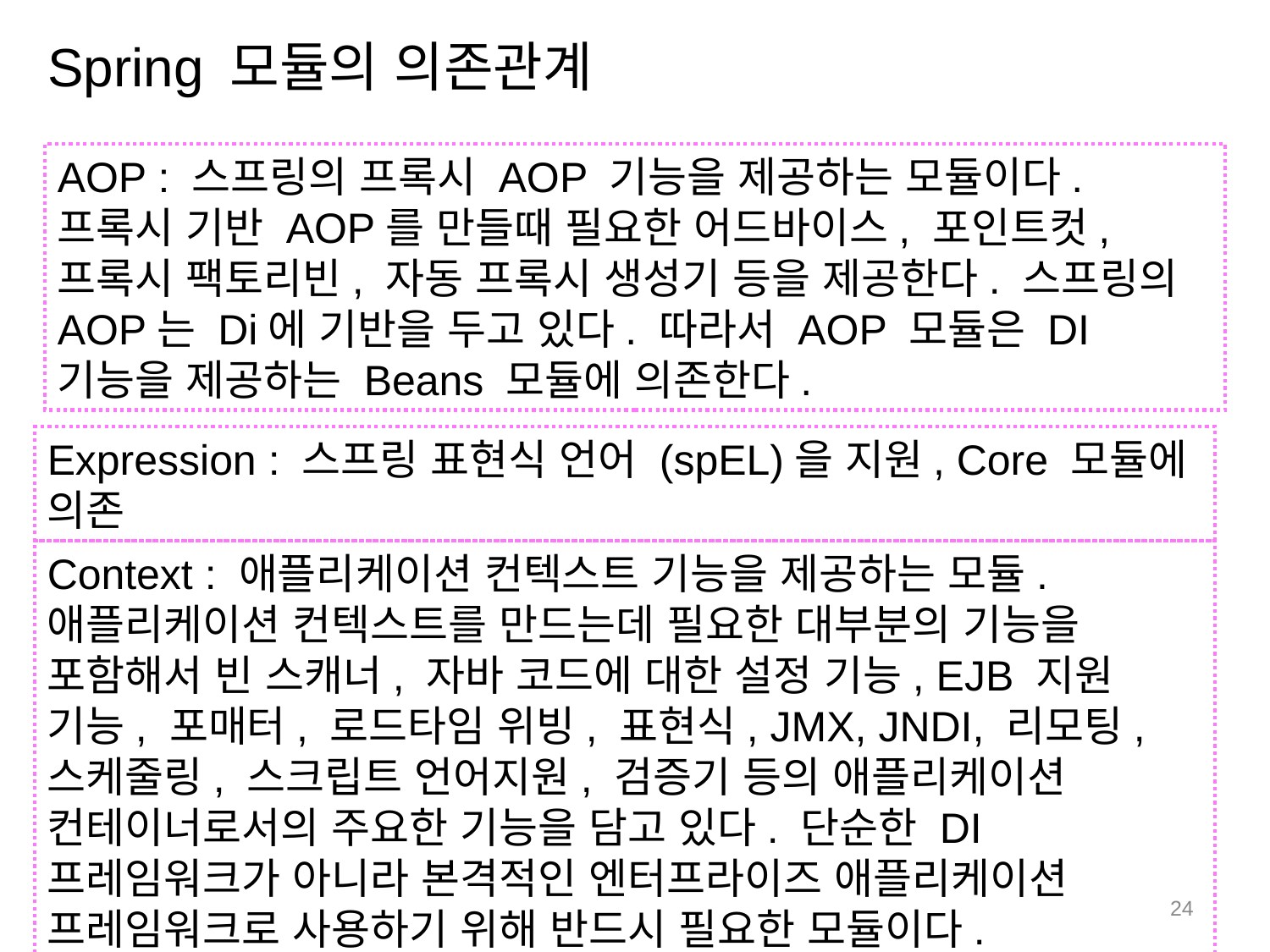

# Spring 모듈의 의존관계
AOP : 스프링의 프록시 AOP 기능을 제공하는 모듈이다. 프록시 기반 AOP를 만들때 필요한 어드바이스, 포인트컷, 프록시 팩토리빈, 자동 프록시 생성기 등을 제공한다. 스프링의 AOP는 Di에 기반을 두고 있다. 따라서 AOP 모듈은 DI 기능을 제공하는 Beans 모듈에 의존한다.
Expression : 스프링 표현식 언어 (spEL)을 지원, Core 모듈에  의존
Context : 애플리케이션 컨텍스트 기능을 제공하는 모듈. 애플리케이션 컨텍스트를 만드는데 필요한 대부분의 기능을 포함해서 빈 스캐너, 자바 코드에 대한 설정 기능, EJB 지원 기능, 포매터, 로드타임 위빙, 표현식, JMX, JNDI, 리모팅, 스케줄링, 스크립트 언어지원, 검증기 등의 애플리케이션 컨테이너로서의 주요한 기능을 담고 있다. 단순한 DI 프레임워크가 아니라 본격적인 엔터프라이즈 애플리케이션 프레임워크로 사용하기 위해 반드시 필요한 모듈이다.
24